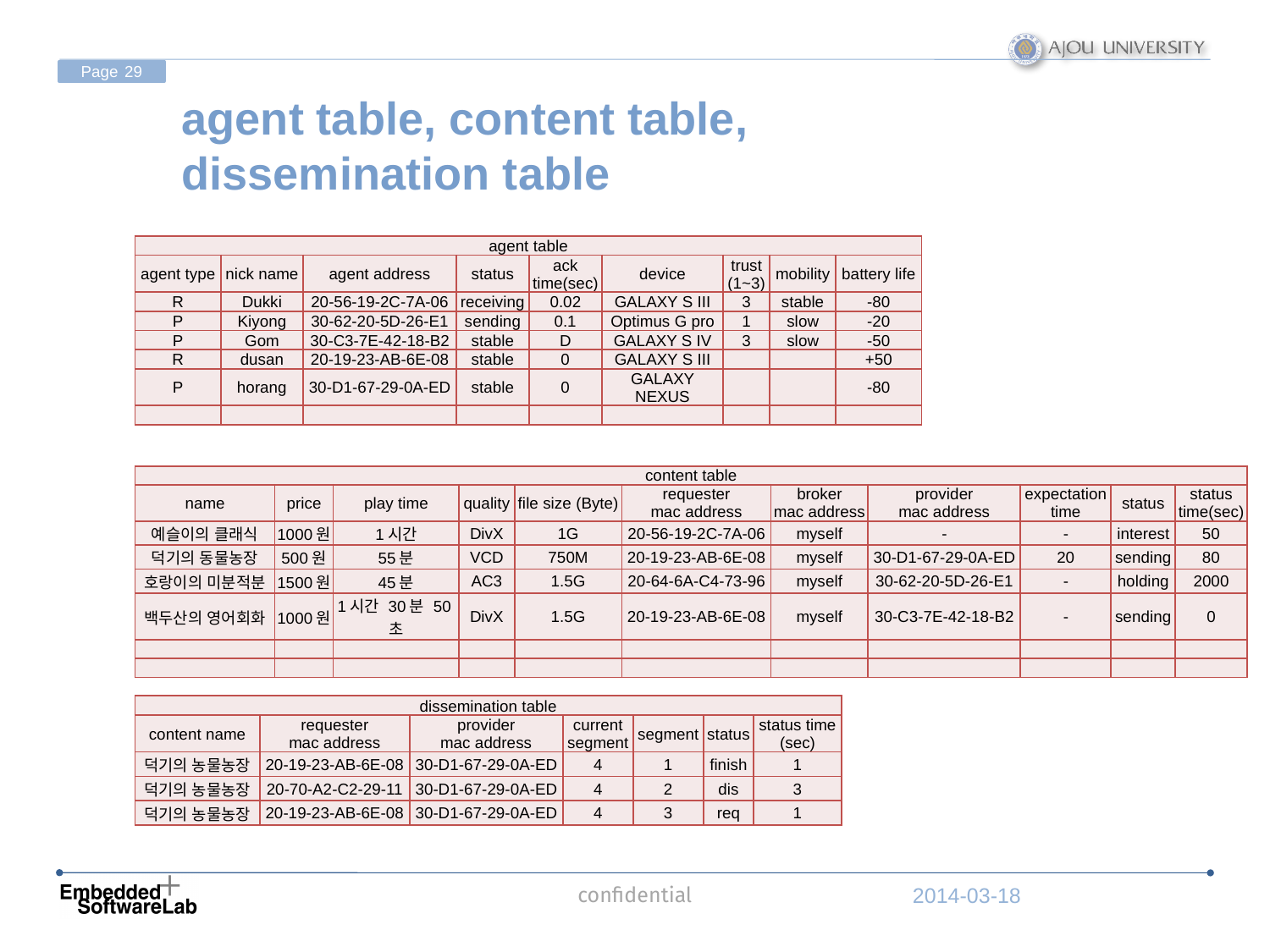

# agent table, content table, dissemination table

| agent table |  |  |  |  |  |  |  |  |
| --- | --- | --- | --- | --- | --- | --- | --- | --- |
| agent type | nick name | agent address | status | ack time(sec) | device | trust (1~3) | mobility | battery life |
| R | Dukki | 20-56-19-2C-7A-06 | receiving | 0.02 | GALAXY S III | 3 | stable | -80 |
| P | Kiyong | 30-62-20-5D-26-E1 | sending | 0.1 | Optimus G pro | 1 | slow | -20 |
| P | Gom | 30-C3-7E-42-18-B2 | stable | D | GALAXY S IV | 3 | slow | -50 |
| R | dusan | 20-19-23-AB-6E-08 | stable | 0 | GALAXY S III |  |  | +50 |
| P | horang | 30-D1-67-29-0A-ED | stable | 0 | GALAXY NEXUS |  |  | -80 |
|  |  |  |  |  |  |  |  |  |
| content table |  |  |  |  |  |  |  |  |  |  |
| --- | --- | --- | --- | --- | --- | --- | --- | --- | --- | --- |
| name | price | play time | quality | file size (Byte) | requester mac address | broker mac address | provider mac address | expectation time | status | status time(sec) |
| 예슬이의 클래식 | 1000원 | 1시간 | DivX | 1G | 20-56-19-2C-7A-06 | myself | - | - | interest | 50 |
| 덕기의 동물농장 | 500원 | 55분 | VCD | 750M | 20-19-23-AB-6E-08 | myself | 30-D1-67-29-0A-ED | 20 | sending | 80 |
| 호랑이의 미분적분 | 1500원 | 45분 | AC3 | 1.5G | 20-64-6A-C4-73-96 | myself | 30-62-20-5D-26-E1 | - | holding | 2000 |
| 백두산의 영어회화 | 1000원 | 1시간 30분 50초 | DivX | 1.5G | 20-19-23-AB-6E-08 | myself | 30-C3-7E-42-18-B2 | - | sending | 0 |
|  |  |  |  |  |  |  |  |  |  |  |
|  |  |  |  |  |  |  |  |  |  |  |
| dissemination table |  |  |  |  |  |  |
| --- | --- | --- | --- | --- | --- | --- |
| content name | requester mac address | provider mac address | current segment | segment | status | status time (sec) |
| 덕기의 농물농장 | 20-19-23-AB-6E-08 | 30-D1-67-29-0A-ED | 4 | 1 | finish | 1 |
| 덕기의 농물농장 | 20-70-A2-C2-29-11 | 30-D1-67-29-0A-ED | 4 | 2 | dis | 3 |
| 덕기의 농물농장 | 20-19-23-AB-6E-08 | 30-D1-67-29-0A-ED | 4 | 3 | req | 1 |